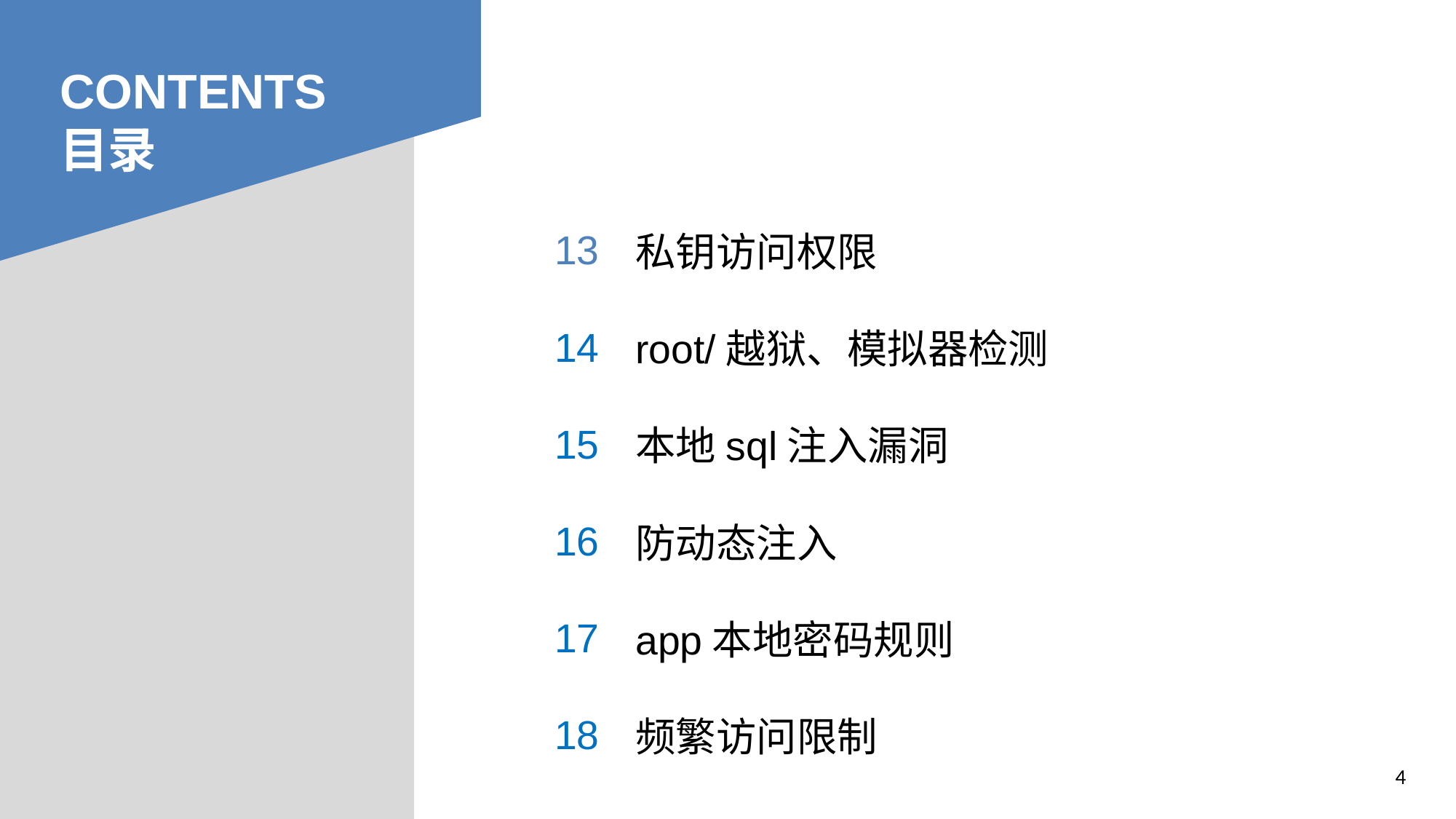

# CONTENTS 目录
13

14

15

16

17

18
私钥访问权限

root/越狱、模拟器检测

本地sql注入漏洞

防动态注入

app本地密码规则

频繁访问限制
4